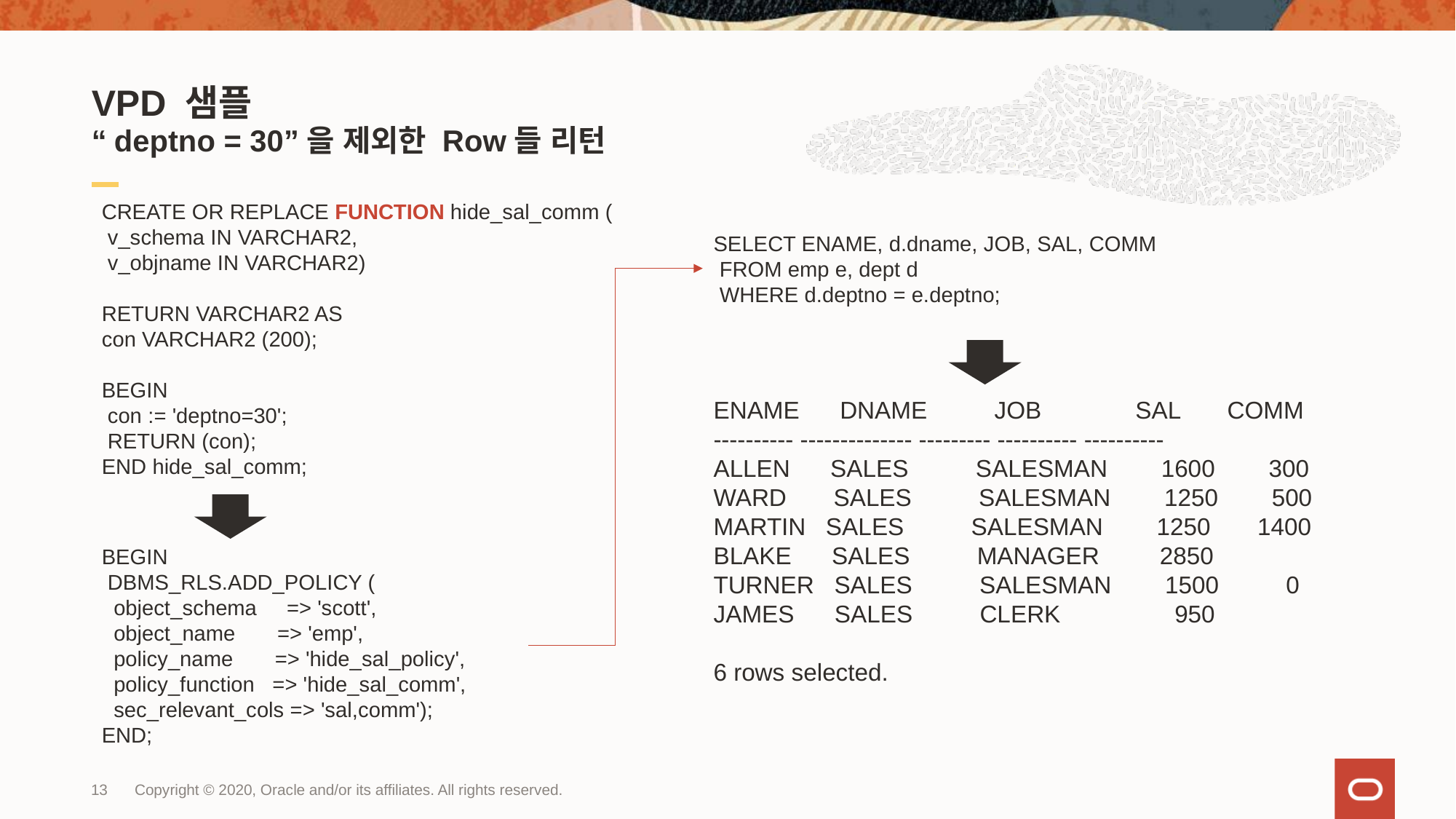

# VPD 샘플 “deptno = 30”을 제외한 Row들 리턴
CREATE OR REPLACE FUNCTION hide_sal_comm (
 v_schema IN VARCHAR2,
 v_objname IN VARCHAR2)

RETURN VARCHAR2 AS
con VARCHAR2 (200);

BEGIN
 con := 'deptno=30';
 RETURN (con);
END hide_sal_comm;
SELECT ENAME, d.dname, JOB, SAL, COMM
 FROM emp e, dept d
 WHERE d.deptno = e.deptno;

ENAME      DNAME          JOB              SAL       COMM
---------- -------------- --------- ---------- ----------
ALLEN      SALES          SALESMAN        1600        300
WARD       SALES          SALESMAN        1250        500
MARTIN   SALES          SALESMAN        1250       1400
BLAKE      SALES          MANAGER         2850
TURNER   SALES          SALESMAN        1500          0
JAMES      SALES          CLERK                 950

6 rows selected.

BEGIN
 DBMS_RLS.ADD_POLICY (
  object_schema     => 'scott',
  object_name       => 'emp',
  policy_name       => 'hide_sal_policy',
  policy_function   => 'hide_sal_comm',
  sec_relevant_cols => 'sal,comm');
END;
13
Copyright © 2020, Oracle and/or its affiliates. All rights reserved.